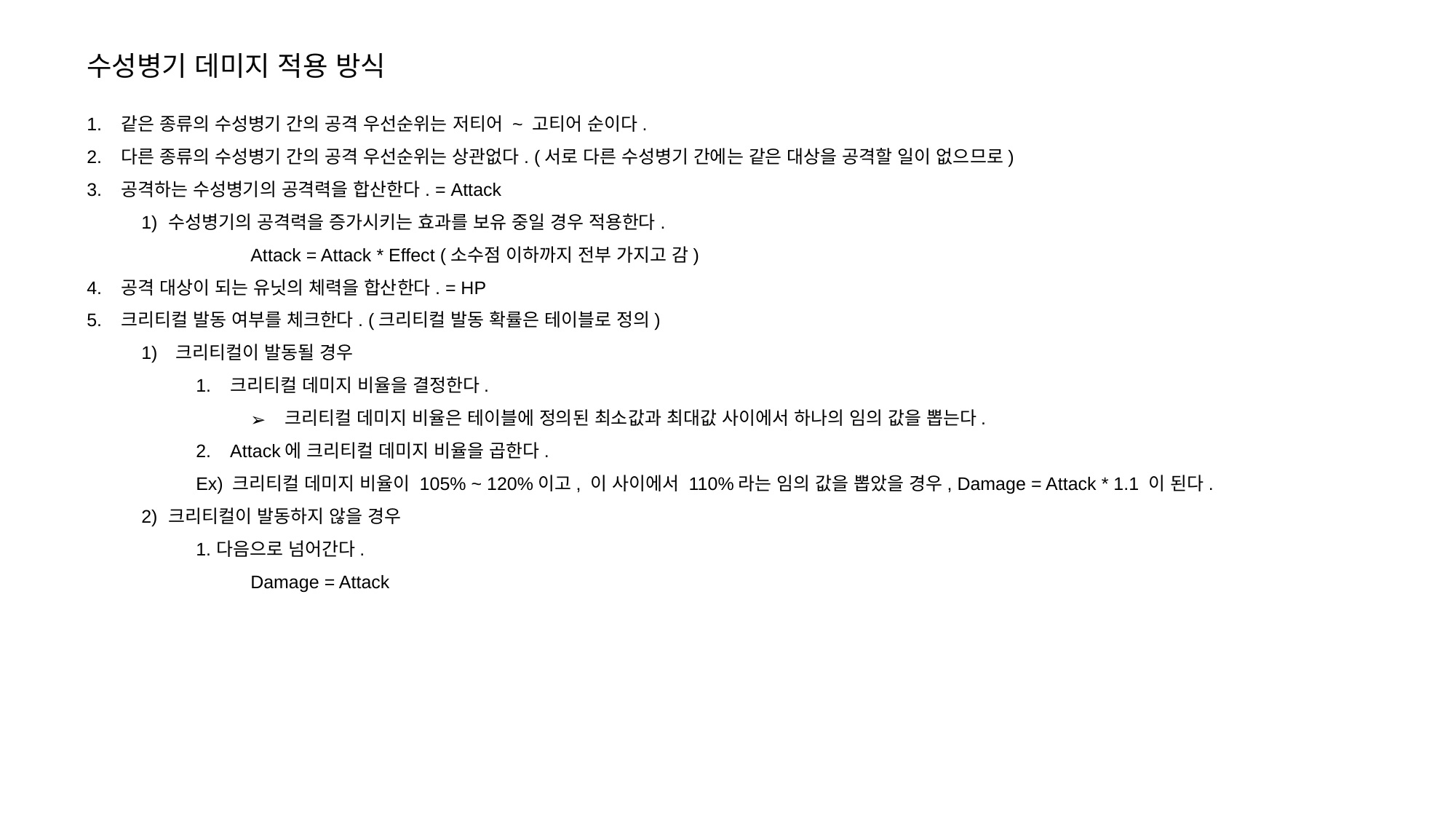

수성병기 데미지 적용 방식
같은 종류의 수성병기 간의 공격 우선순위는 저티어 ~ 고티어 순이다.
다른 종류의 수성병기 간의 공격 우선순위는 상관없다. (서로 다른 수성병기 간에는 같은 대상을 공격할 일이 없으므로)
공격하는 수성병기의 공격력을 합산한다. = Attack
수성병기의 공격력을 증가시키는 효과를 보유 중일 경우 적용한다.
	Attack = Attack * Effect (소수점 이하까지 전부 가지고 감)
공격 대상이 되는 유닛의 체력을 합산한다. = HP
크리티컬 발동 여부를 체크한다. (크리티컬 발동 확률은 테이블로 정의)
크리티컬이 발동될 경우
크리티컬 데미지 비율을 결정한다.
크리티컬 데미지 비율은 테이블에 정의된 최소값과 최대값 사이에서 하나의 임의 값을 뽑는다.
Attack에 크리티컬 데미지 비율을 곱한다.
Ex) 크리티컬 데미지 비율이 105% ~ 120%이고, 이 사이에서 110%라는 임의 값을 뽑았을 경우, Damage = Attack * 1.1 이 된다.
크리티컬이 발동하지 않을 경우
다음으로 넘어간다.
Damage = Attack